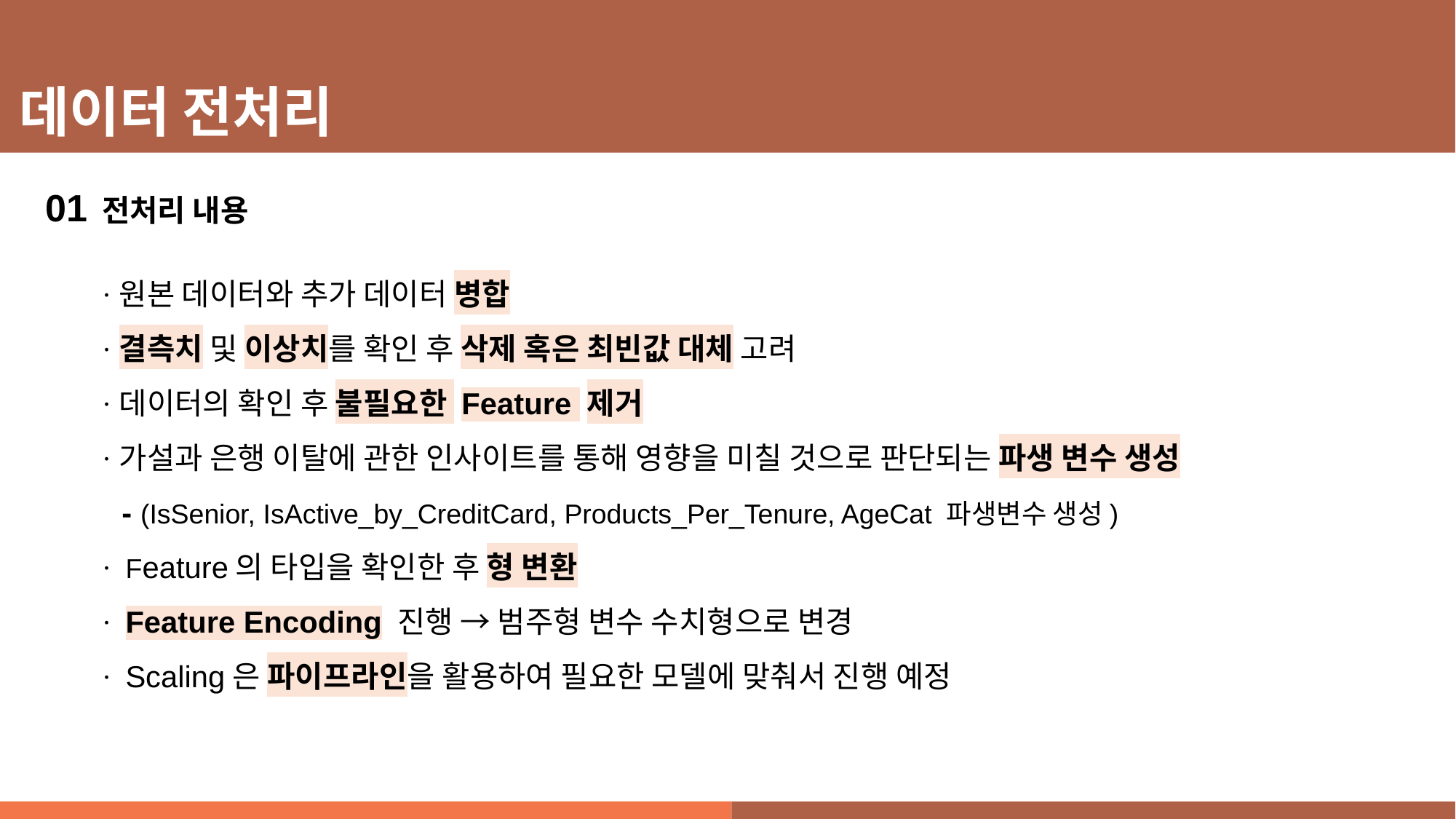

데이터 전처리
01 전처리 내용
ㆍ원본 데이터와 추가 데이터 병합
ㆍ결측치 및 이상치를 확인 후 삭제 혹은 최빈값 대체 고려
ㆍ데이터의 확인 후 불필요한 Feature 제거
ㆍ가설과 은행 이탈에 관한 인사이트를 통해 영향을 미칠 것으로 판단되는 파생 변수 생성
   - (IsSenior, IsActive_by_CreditCard, Products_Per_Tenure, AgeCat 파생변수 생성)
ㆍFeature의 타입을 확인한 후 형 변환
ㆍFeature Encoding 진행 → 범주형 변수 수치형으로 변경
ㆍScaling은 파이프라인을 활용하여 필요한 모델에 맞춰서 진행 예정